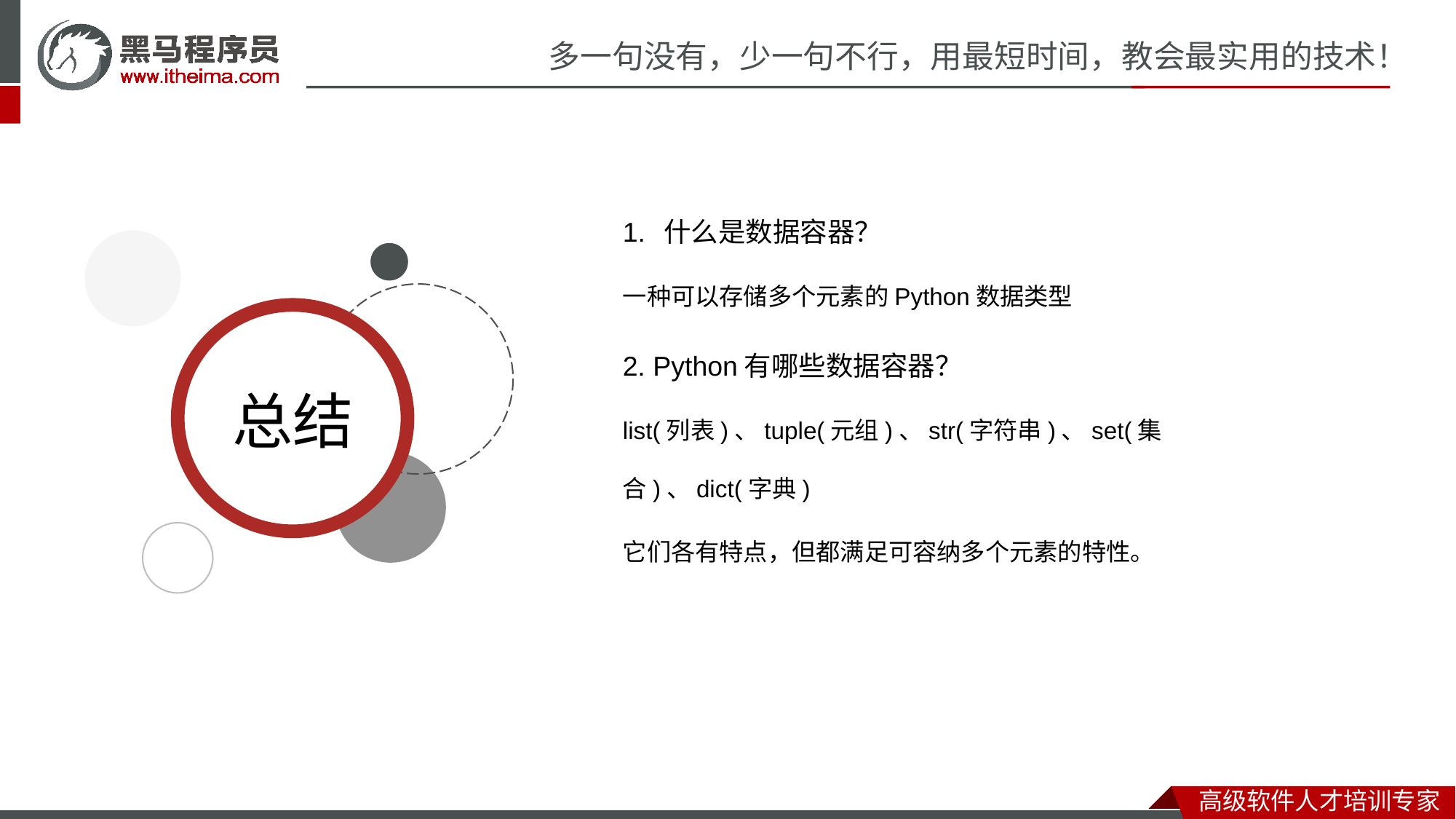

什么是数据容器？
一种可以存储多个元素的Python数据类型
2. Python有哪些数据容器？
list(列表)、tuple(元组)、str(字符串)、set(集合)、dict(字典)
它们各有特点，但都满足可容纳多个元素的特性。